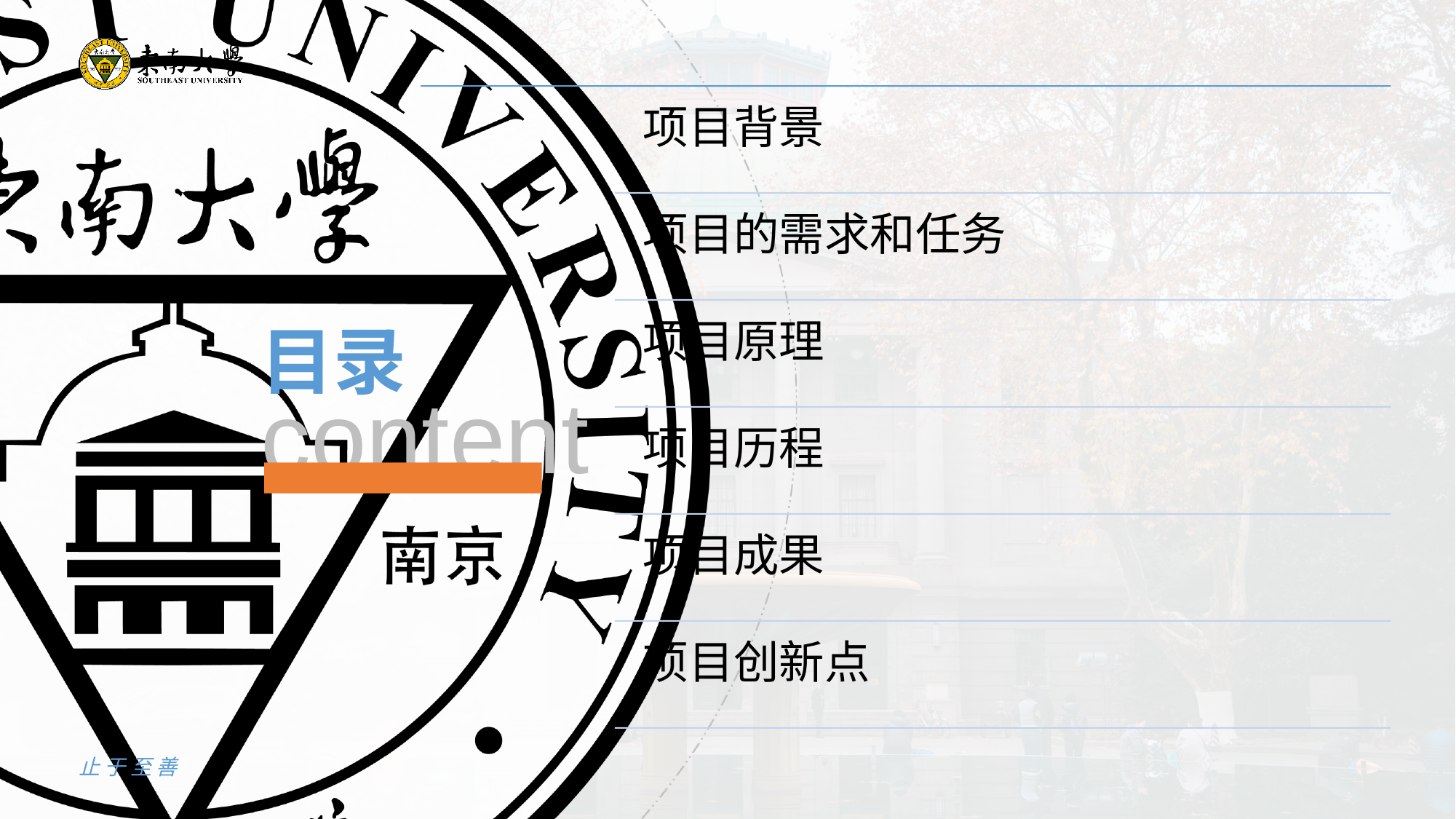

项目背景
项目的需求和任务
项目原理
项目历程
项目成果
项目创新点
止于至善